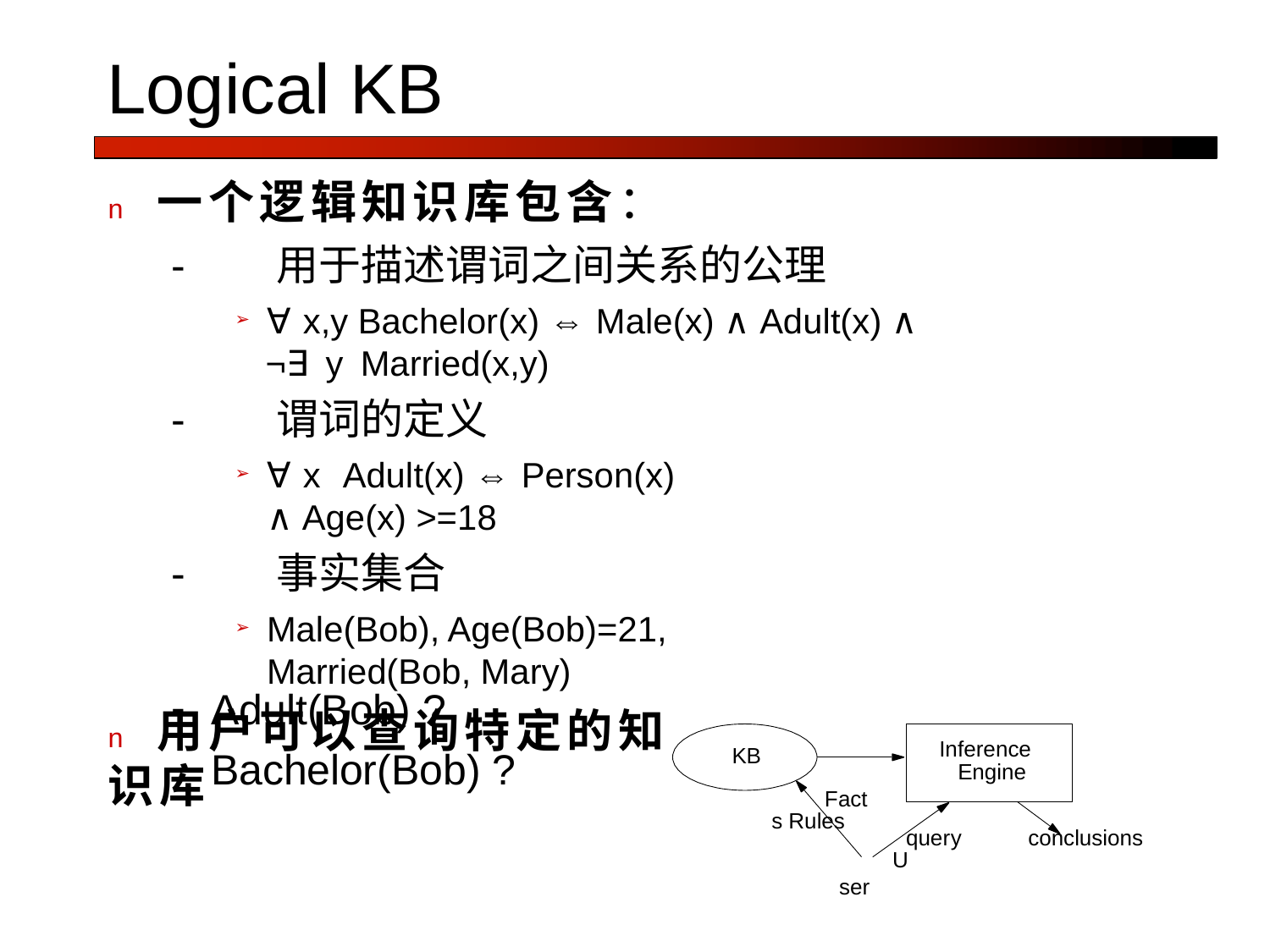

# Logical KB

n	一个逻辑知识库包含：

-	用于描述谓词之间关系的公理

∀x,y Bachelor(x) ⇔ Male(x) ∧ Adult(x) ∧
¬∃yMarried(x,y)

-	谓词的定义

∀x Adult(x) ⇔ Person(x) ∧ Age(x) >=18

-	事实集合

Male(Bob), Age(Bob)=21, Married(Bob, Mary)

n	用户可以查询特定的知识库
Adult(Bob) ?

Bachelor(Bob) ?

Inference Engine
KB

Facts Rules

User

query
conclusions